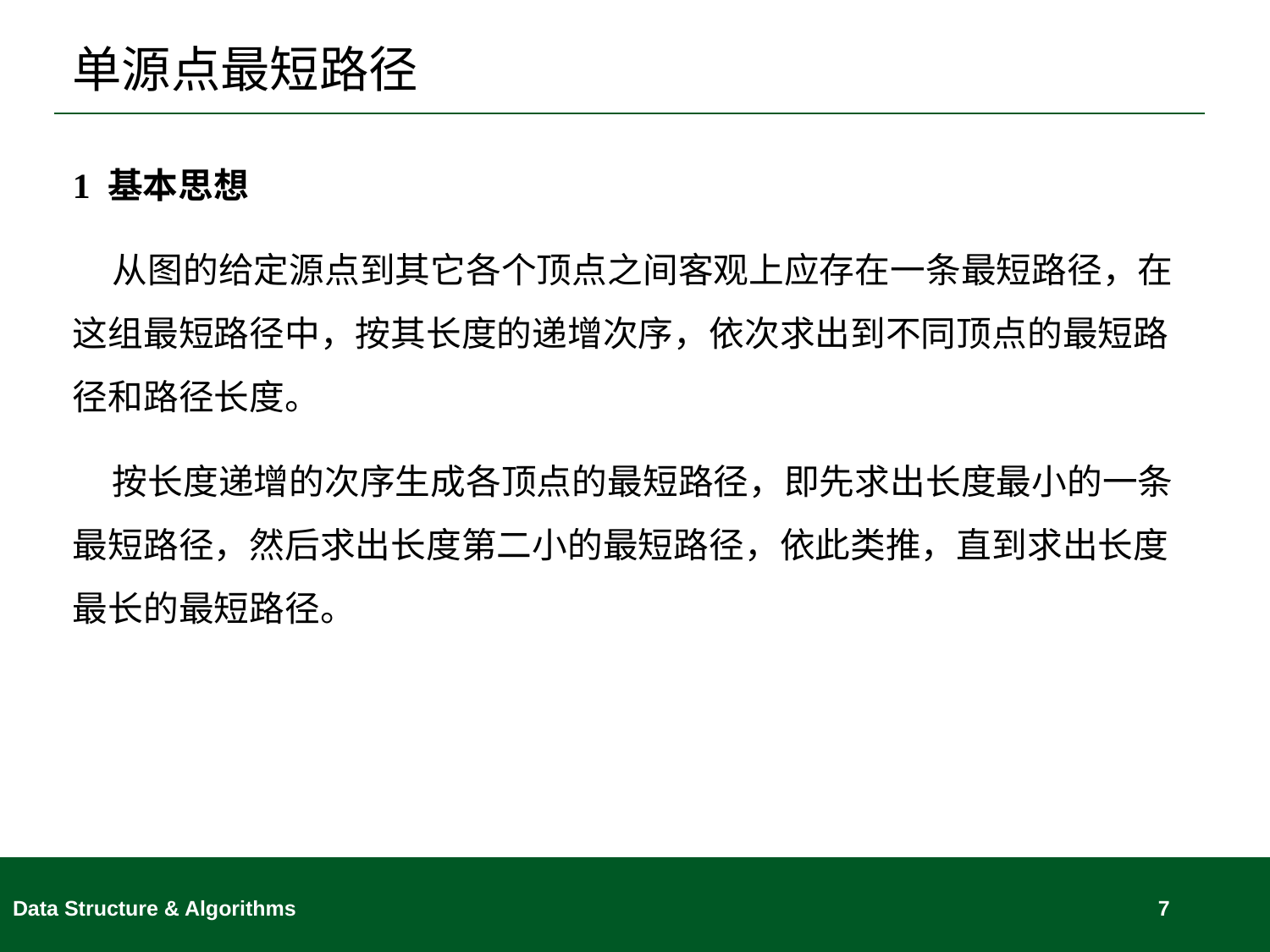

# 单源点最短路径
1 基本思想
    从图的给定源点到其它各个顶点之间客观上应存在一条最短路径，在这组最短路径中，按其长度的递增次序，依次求出到不同顶点的最短路径和路径长度。
    按长度递增的次序生成各顶点的最短路径，即先求出长度最小的一条最短路径，然后求出长度第二小的最短路径，依此类推，直到求出长度最长的最短路径。

Data Structure & Algorithms
7